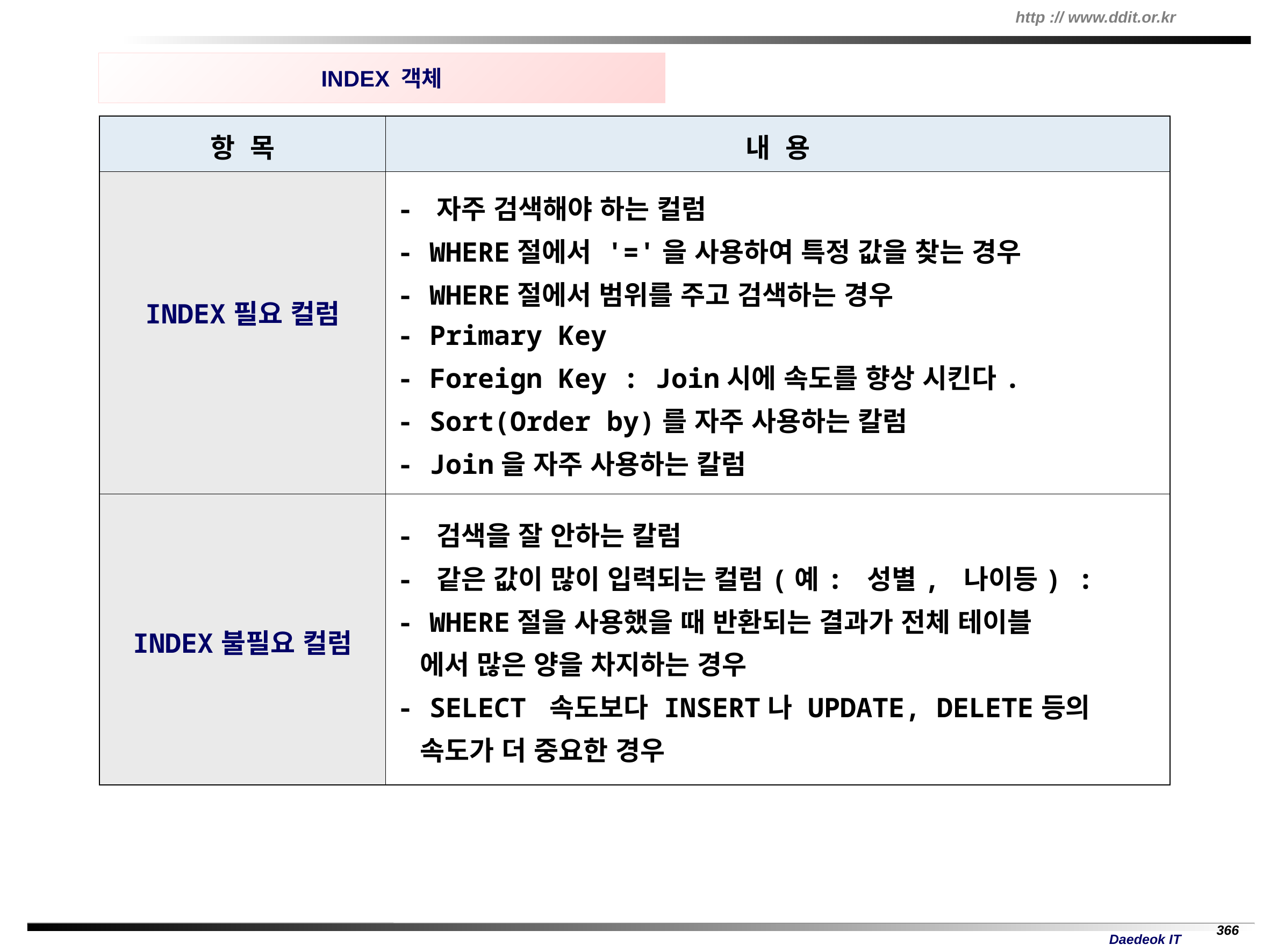

INDEX 객체
| 항 목 | 내 용 |
| --- | --- |
| INDEX필요 컬럼 | - 자주 검색해야 하는 컬럼 - WHERE절에서 '='을 사용하여 특정 값을 찾는 경우 - WHERE절에서 범위를 주고 검색하는 경우 - Primary Key - Foreign Key : Join시에 속도를 향상 시킨다. - Sort(Order by)를 자주 사용하는 칼럼 - Join을 자주 사용하는 칼럼 |
| INDEX불필요 컬럼 | - 검색을 잘 안하는 칼럼 - 같은 값이 많이 입력되는 컬럼(예: 성별, 나이등) : - WHERE절을 사용했을 때 반환되는 결과가 전체 테이블 에서 많은 양을 차지하는 경우 - SELECT 속도보다 INSERT나 UPDATE, DELETE등의 속도가 더 중요한 경우 |